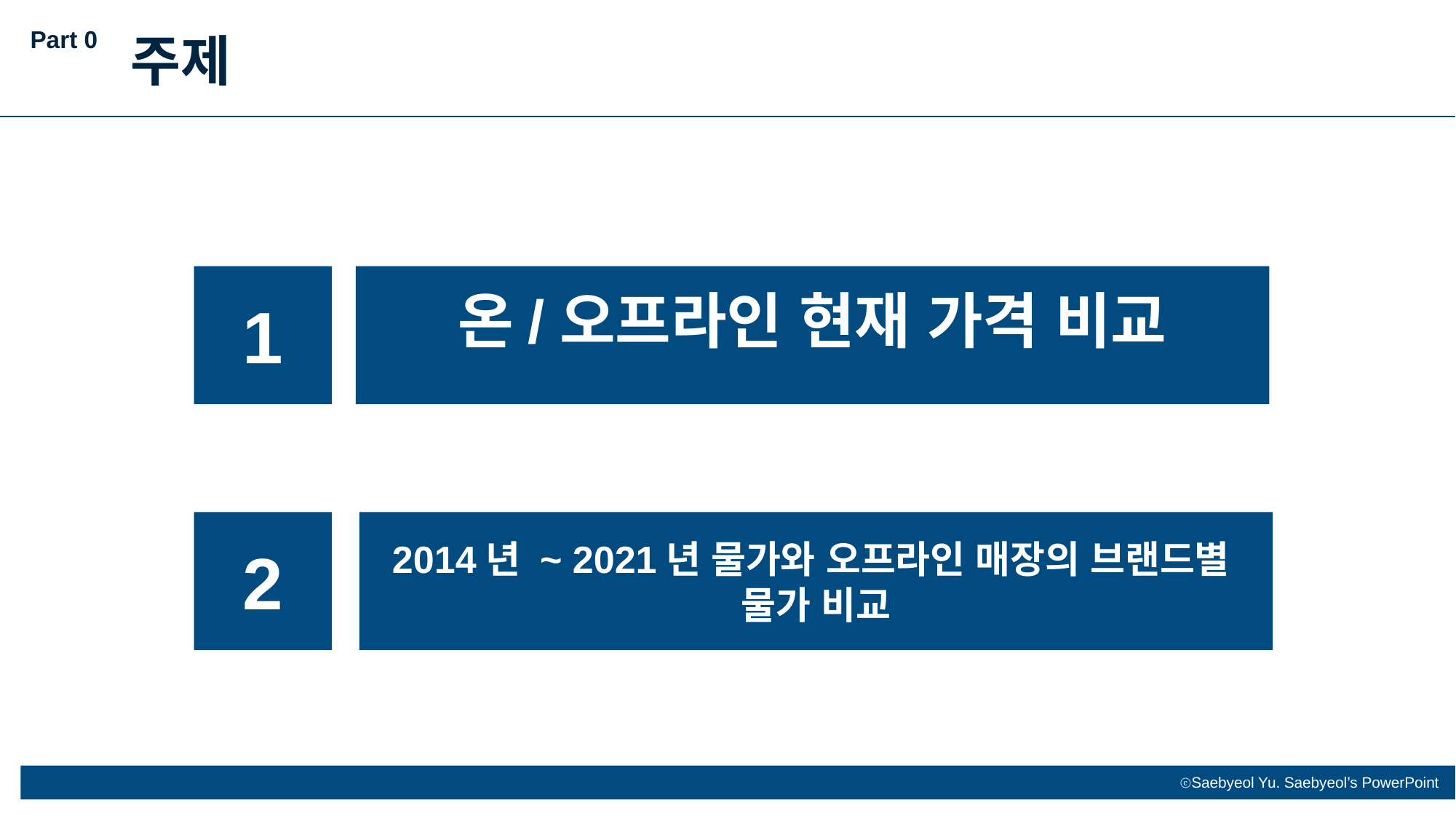

Part 0
주제

온/오프라인 현재 가격 비교

1

2014년 ~ 2021년 물가와 오프라인 매장의 브랜드별 물가 비교
2